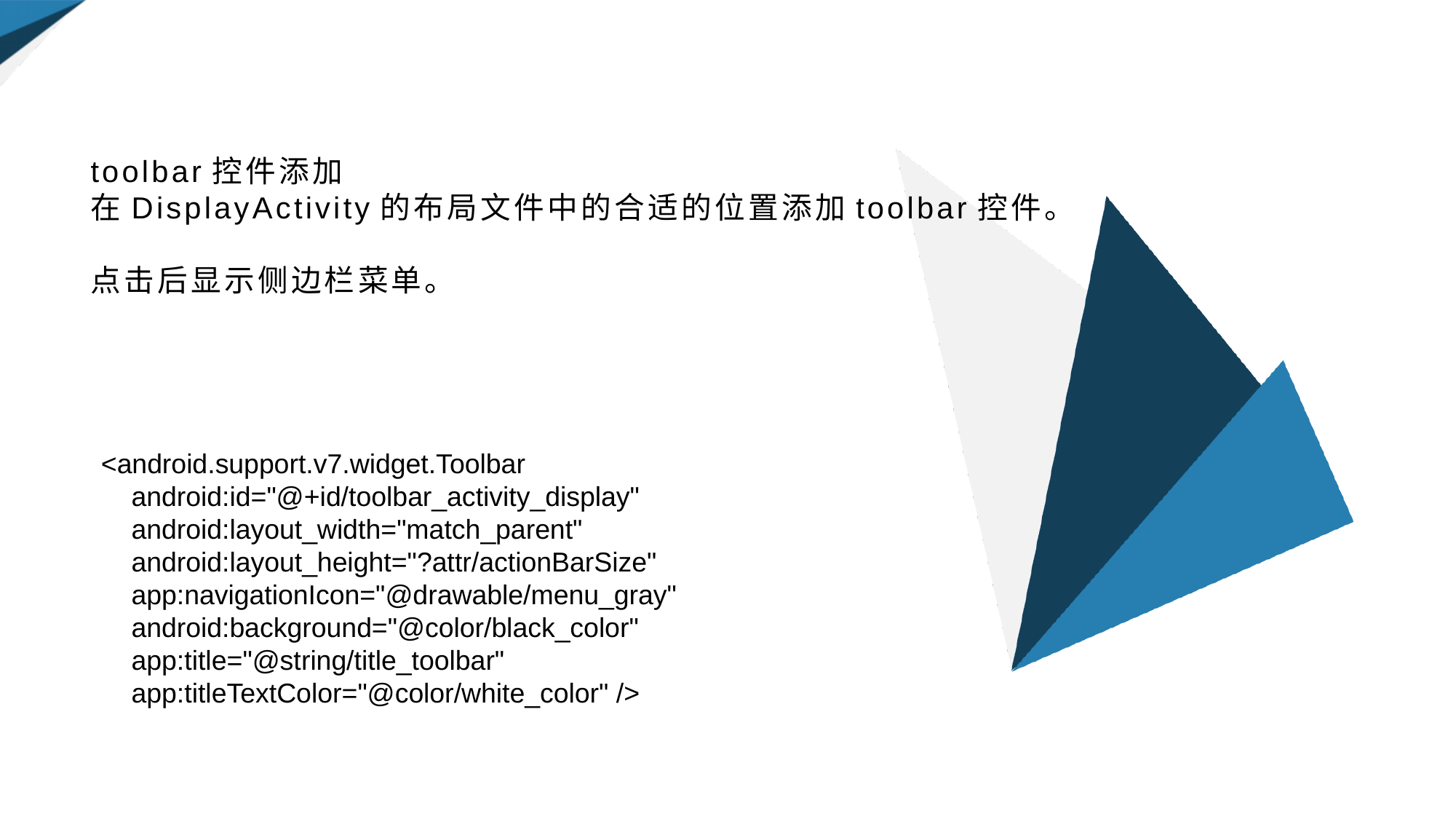

# toolbar控件添加 在DisplayActivity的布局文件中的合适的位置添加toolbar控件。 点击后显示侧边栏菜单。
<android.support.v7.widget.Toolbar
    android:id="@+id/toolbar_activity_display"
    android:layout_width="match_parent"
    android:layout_height="?attr/actionBarSize"
    app:navigationIcon="@drawable/menu_gray"
    android:background="@color/black_color"
    app:title="@string/title_toolbar"
    app:titleTextColor="@color/white_color" />